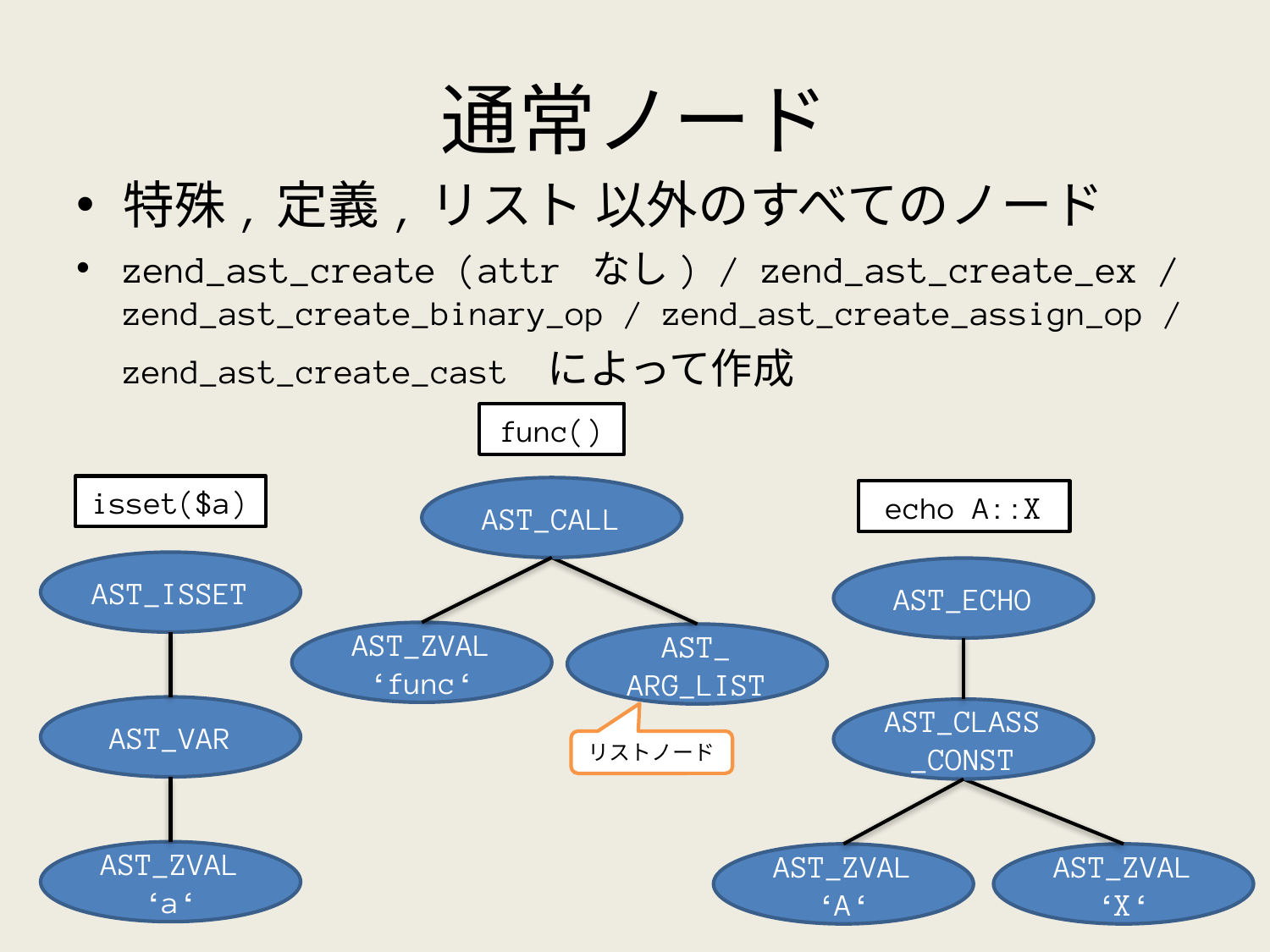

# 通常ノード
特殊,定義,リスト 以外のすべてのノード
zend_ast_create (attr なし) / zend_ast_create_ex / zend_ast_create_binary_op / zend_ast_create_assign_op / zend_ast_create_cast によって作成
func()
isset($a)
AST_CALL
echo A::X
AST_ISSET
AST_ECHO
AST_ZVAL
‘func‘
AST_
ARG_LIST
AST_VAR
AST_CLASS_CONST
リストノード
AST_ZVAL
‘a‘
AST_ZVAL
‘A‘
AST_ZVAL
‘X‘